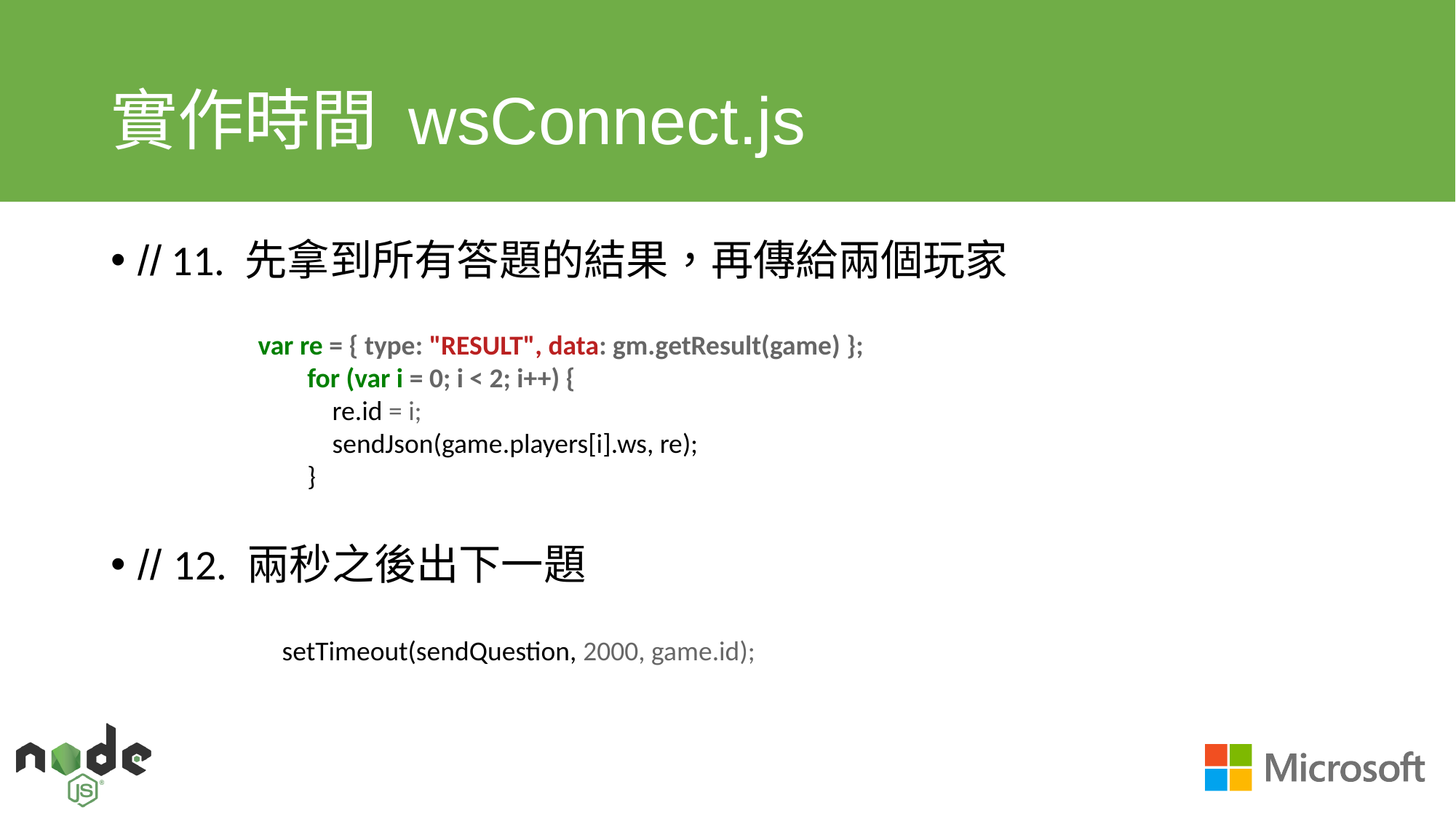

# 實作時間 wsConnect.js
// 11. 先拿到所有答題的結果，再傳給兩個玩家

// 12. 兩秒之後出下一題
var re = { type: "RESULT", data: gm.getResult(game) };
        for (var i = 0; i < 2; i++) {
            re.id = i;
            sendJson(game.players[i].ws, re);
        }
setTimeout(sendQuestion, 2000, game.id);